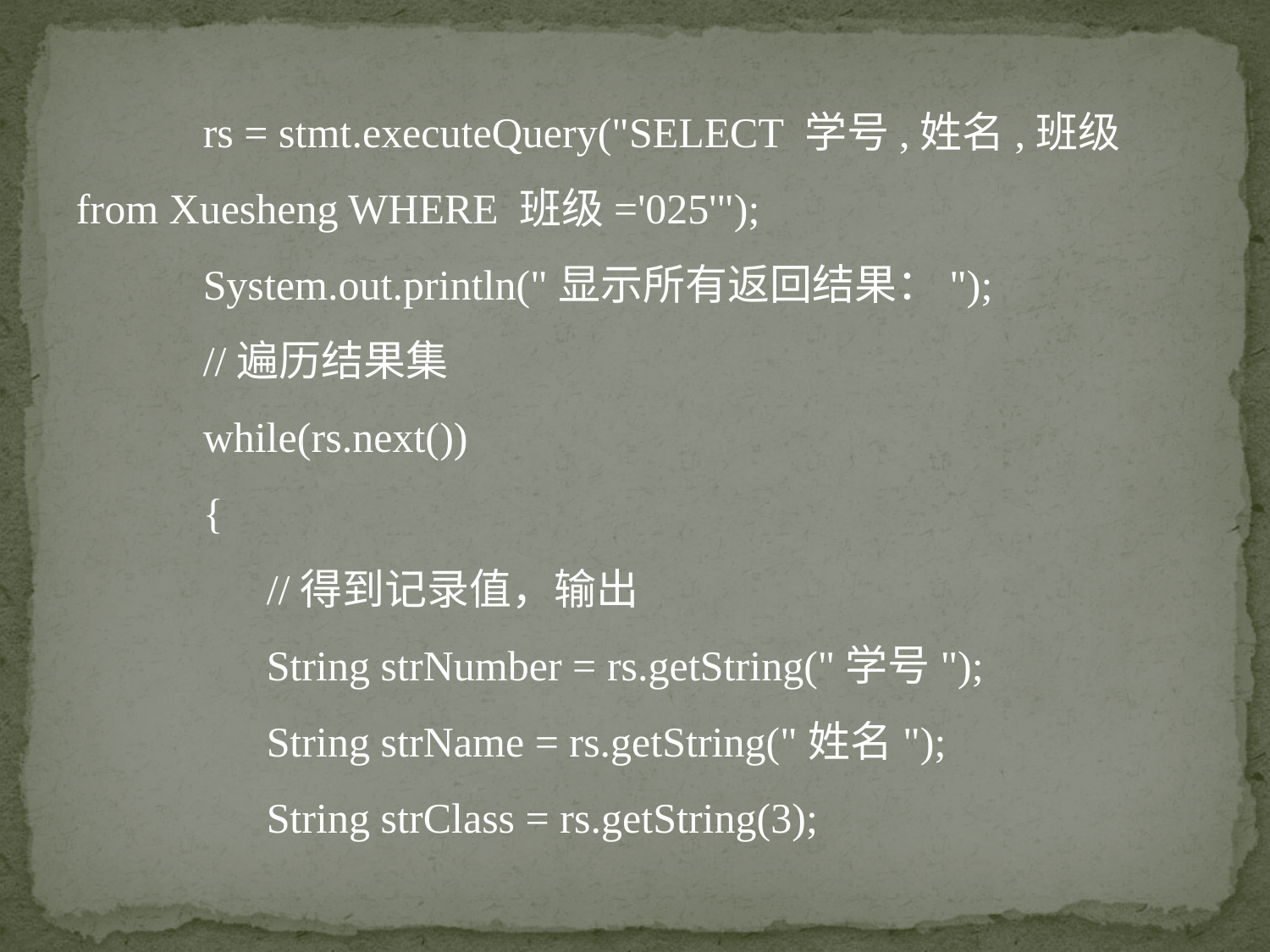

rs = stmt.executeQuery("SELECT 学号,姓名,班级 from Xuesheng WHERE 班级='025'");
	System.out.println("显示所有返回结果：");
            //遍历结果集
	while(rs.next())
	{
                  //得到记录值，输出
	      String strNumber = rs.getString("学号");
	      String strName = rs.getString("姓名");
	      String strClass = rs.getString(3);